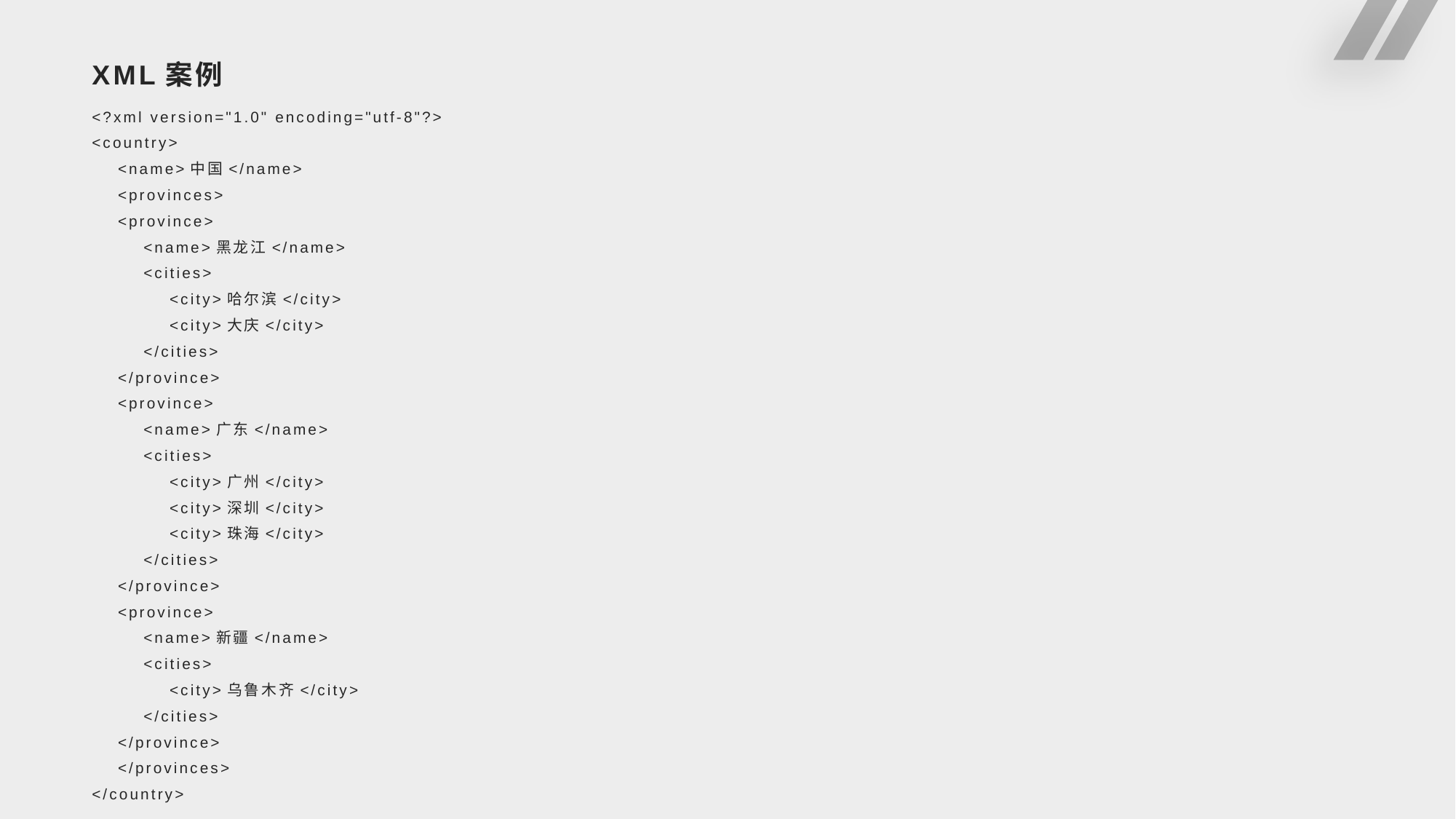

# XML案例
<?xml version="1.0" encoding="utf-8"?>
<country>
    <name>中国</name>
    <provinces>
    <province>
        <name>黑龙江</name>
        <cities>
            <city>哈尔滨</city>
            <city>大庆</city>
        </cities>
    </province>
    <province>
        <name>广东</name>
        <cities>
            <city>广州</city>
            <city>深圳</city>
            <city>珠海</city>
        </cities>
    </province>
    <province>
        <name>新疆</name>
        <cities>
            <city>乌鲁木齐</city>
        </cities>
    </province>
    </provinces>
</country>